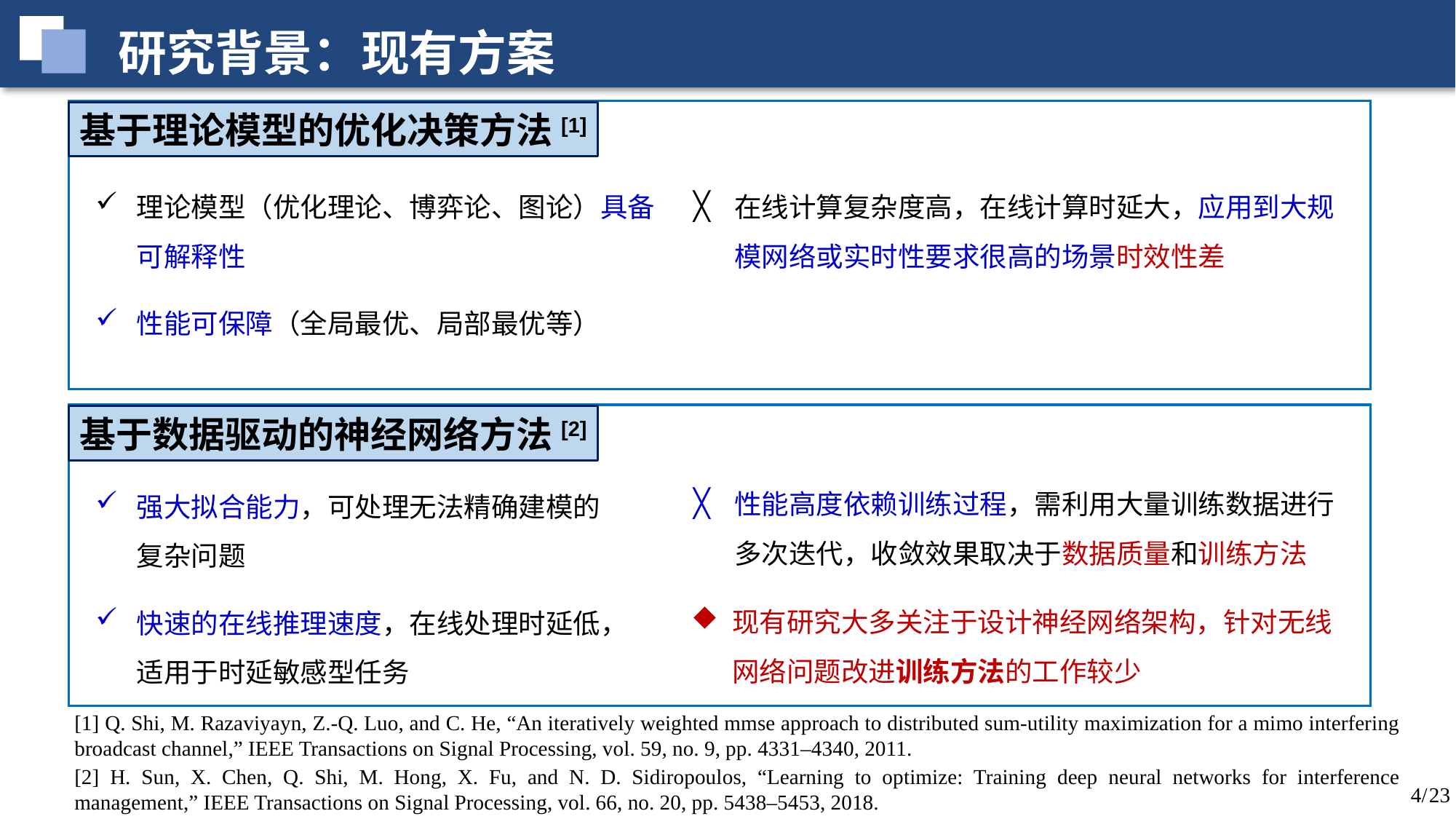

研究背景：现有方案

基于理论模型的优化决策方法[1]
理论模型（优化理论、博弈论、图论）具备可解释性
性能可保障（全局最优、局部最优等）
在线计算复杂度高，在线计算时延大，应用到大规模网络或实时性要求很高的场景时效性差

基于数据驱动的神经网络方法[2]
性能高度依赖训练过程，需利用大量训练数据进行多次迭代，收敛效果取决于数据质量和训练方法
强大拟合能力，可处理无法精确建模的复杂问题
快速的在线推理速度，在线处理时延低，适用于时延敏感型任务
现有研究大多关注于设计神经网络架构，针对无线网络问题改进训练方法的工作较少
[1] Q. Shi, M. Razaviyayn, Z.-Q. Luo, and C. He, “An iteratively weighted mmse approach to distributed sum-utility maximization for a mimo interfering broadcast channel,” IEEE Transactions on Signal Processing, vol. 59, no. 9, pp. 4331–4340, 2011.
[2] H. Sun, X. Chen, Q. Shi, M. Hong, X. Fu, and N. D. Sidiropoulos, “Learning to optimize: Training deep neural networks for interference management,” IEEE Transactions on Signal Processing, vol. 66, no. 20, pp. 5438–5453, 2018.
23